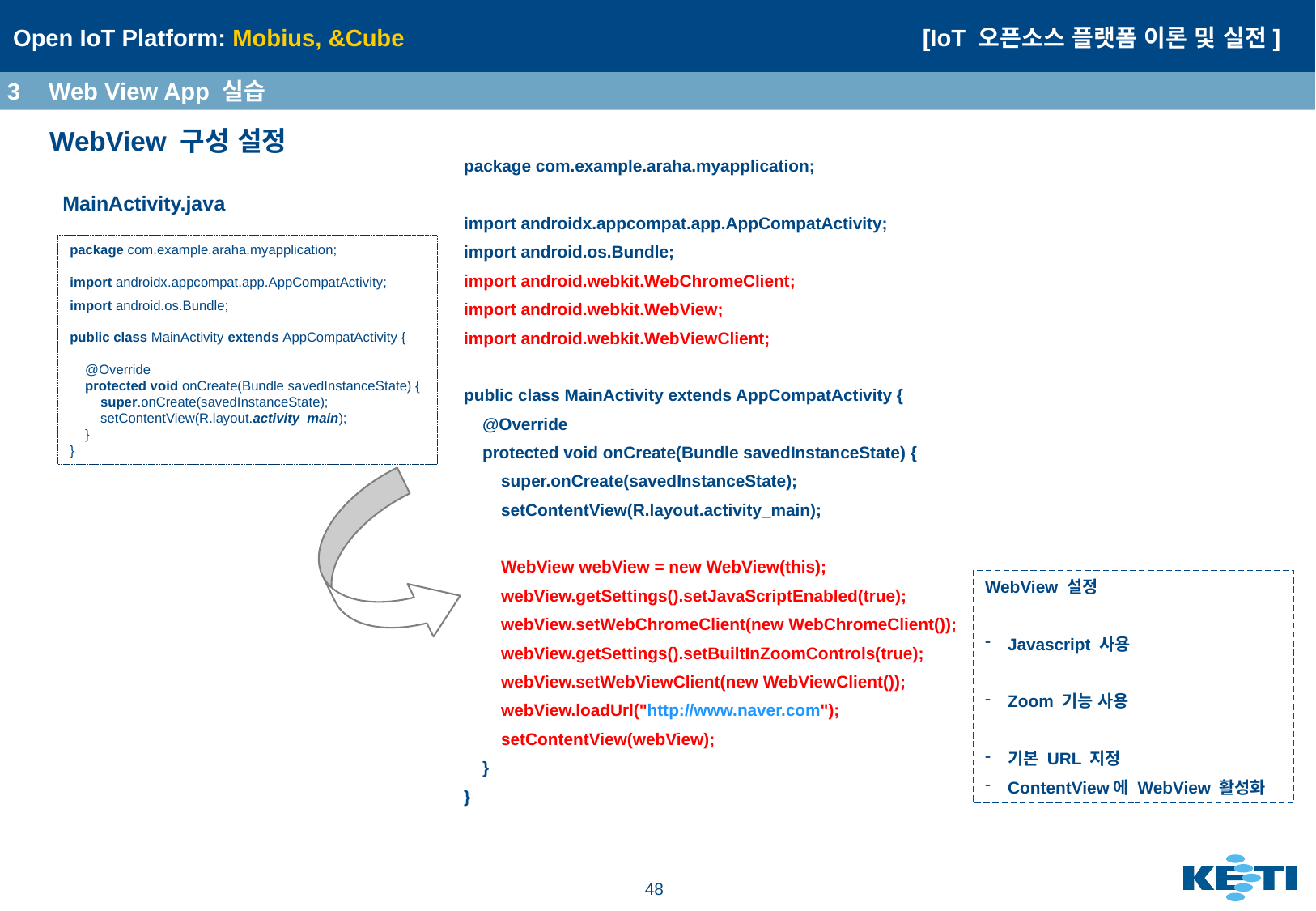

3	Web View App 실습
# WebView 구성 설정
package com.example.araha.myapplication;

import androidx.appcompat.app.AppCompatActivity;
import android.os.Bundle;
import android.webkit.WebChromeClient;
import android.webkit.WebView;
import android.webkit.WebViewClient;

public class MainActivity extends AppCompatActivity {
    @Override
    protected void onCreate(Bundle savedInstanceState) {
        super.onCreate(savedInstanceState);
        setContentView(R.layout.activity_main);

        WebView webView = new WebView(this);
        webView.getSettings().setJavaScriptEnabled(true);
        webView.setWebChromeClient(new WebChromeClient());
        webView.getSettings().setBuiltInZoomControls(true);
        webView.setWebViewClient(new WebViewClient());
        webView.loadUrl("http://www.naver.com");
        setContentView(webView);
    }
}
MainActivity.java
package com.example.araha.myapplication;
import androidx.appcompat.app.AppCompatActivity;
import android.os.Bundle;
public class MainActivity extends AppCompatActivity {
    @Override
    protected void onCreate(Bundle savedInstanceState) {
        super.onCreate(savedInstanceState);
        setContentView(R.layout.activity_main);
    }
}

WebView 설정

Javascript 사용

Zoom 기능 사용

기본 URL 지정
ContentView에 WebView 활성화